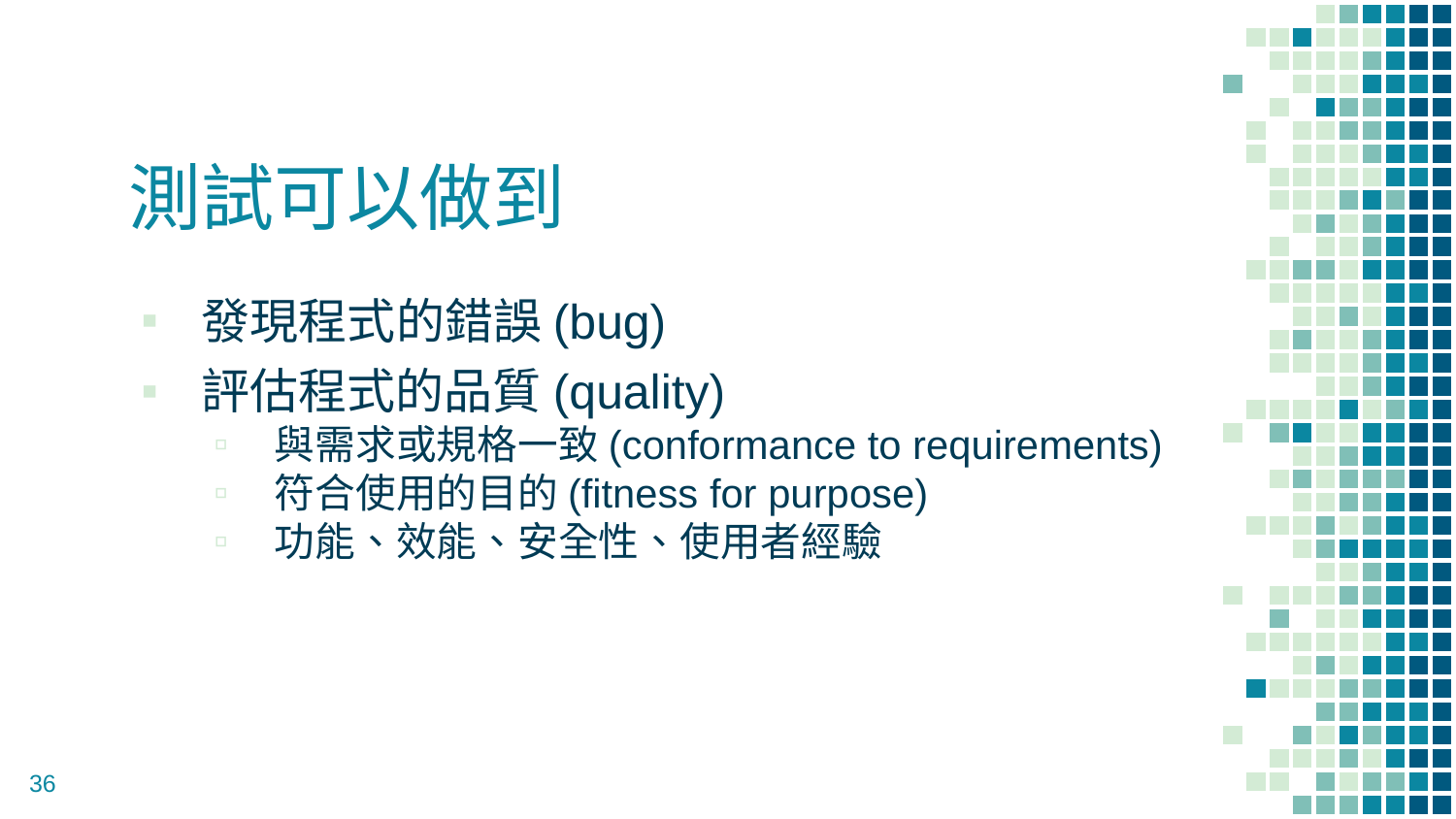

# 測試可以做到
發現程式的錯誤(bug)
評估程式的品質(quality)
與需求或規格一致(conformance to requirements)
符合使用的目的(fitness for purpose)
功能、效能、安全性、使用者經驗
36